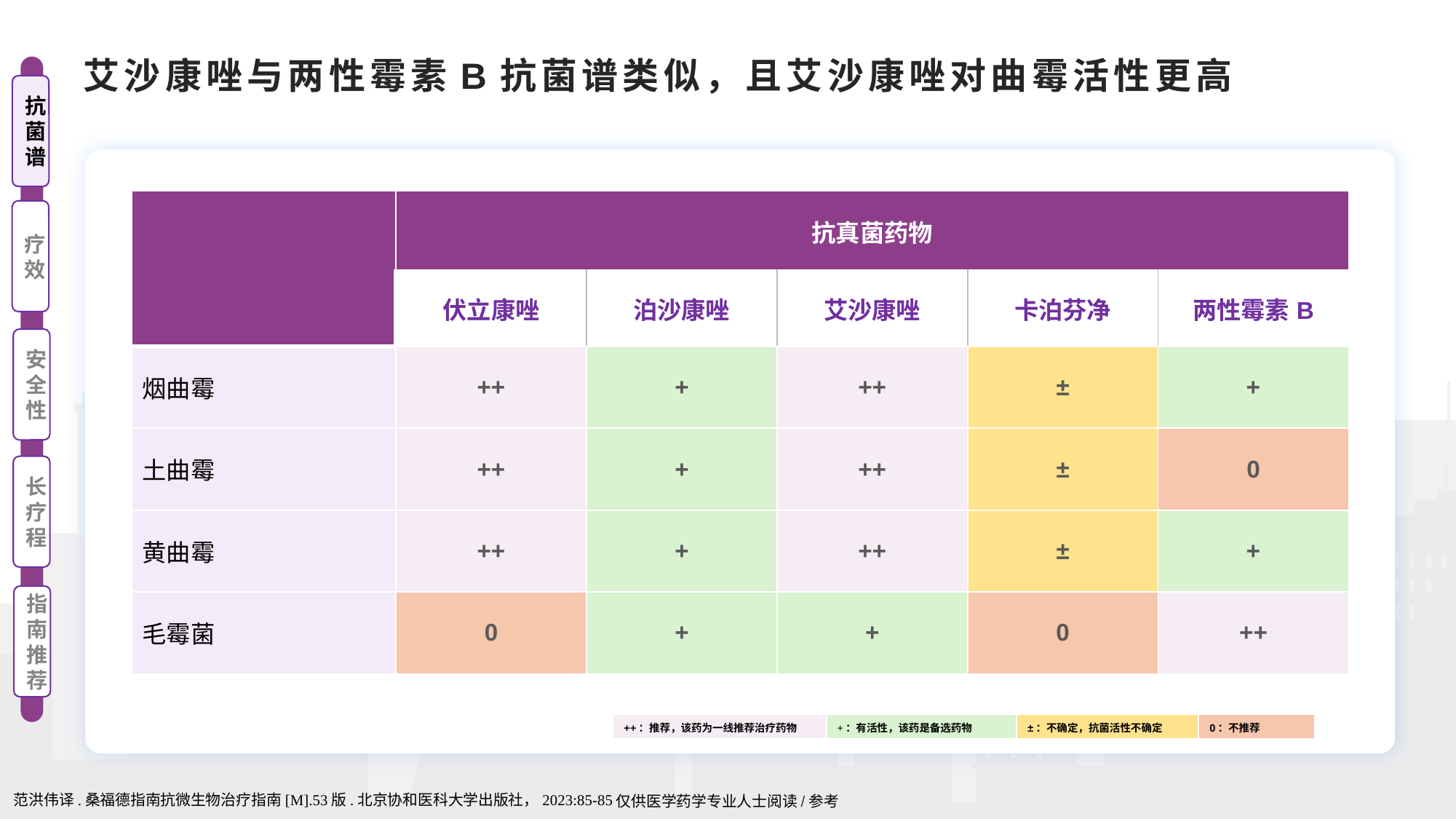

# 艾沙康唑与两性霉素B抗菌谱类似，且艾沙康唑对曲霉活性更高
疗效
安全性
抗菌谱

长疗程
指南推荐

|  | 抗真菌药物 |  |  |  |  |
| --- | --- | --- | --- | --- | --- |
|  | 伏立康唑 | 泊沙康唑 | 艾沙康唑 | 卡泊芬净 | 两性霉素B |
| 烟曲霉 | ++ | + | ++ | ± | + |
| 土曲霉 | ++ | + | ++ | ± | 0 |
| 黄曲霉 | ++ | + | ++ | ± | + |
| 毛霉菌 | 0 | + | + | 0 | ++ |
| ++：推荐，该药为一线推荐治疗药物 | +：有活性，该药是备选药物 | ±：不确定，抗菌活性不确定 | 0：不推荐 |
| --- | --- | --- | --- |
范洪伟译.桑福德指南抗微生物治疗指南[M].53版.北京协和医科大学出版社，2023:85-85
仅供医学药学专业人士阅读/参考